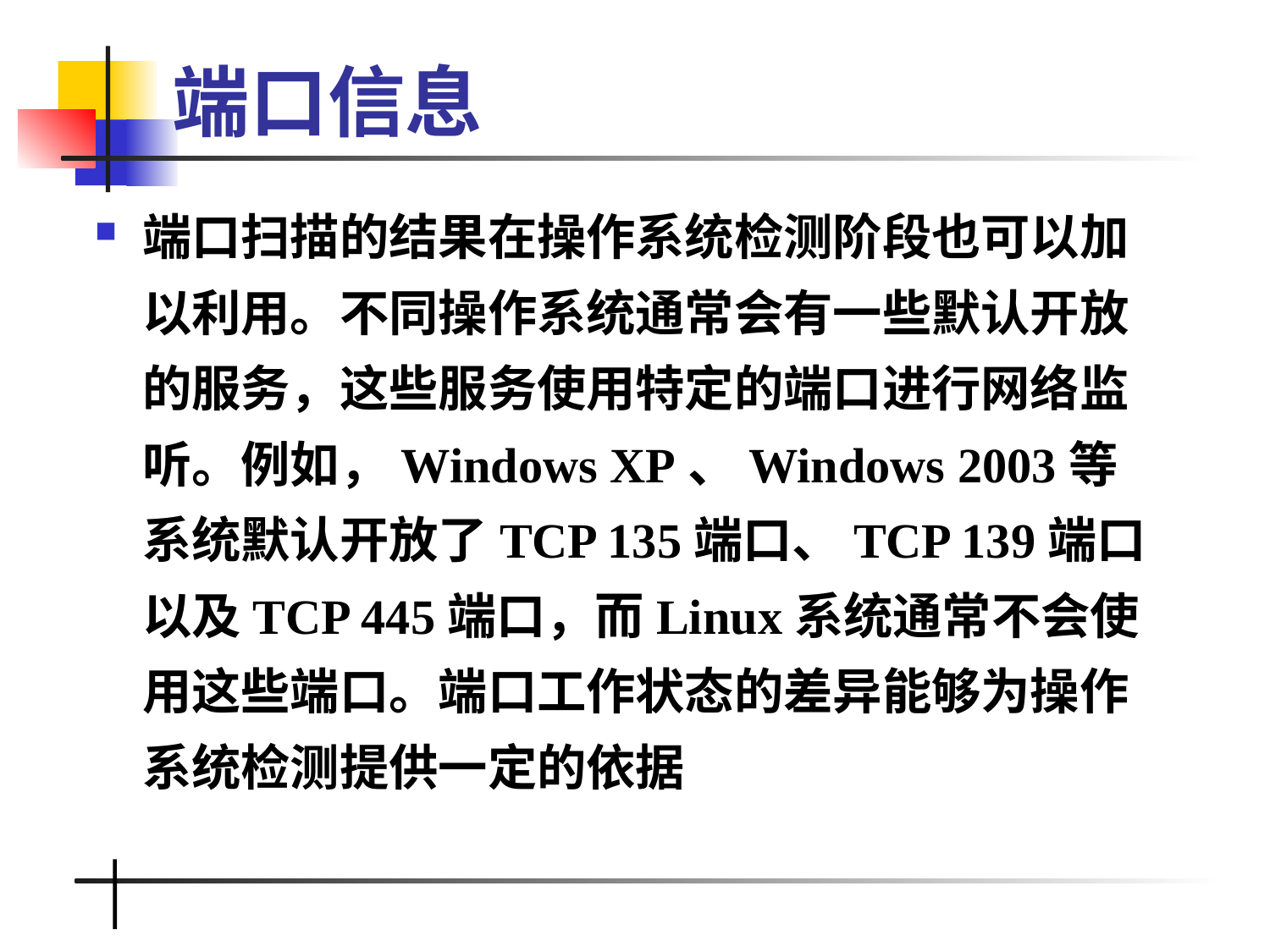

# 端口信息
端口扫描的结果在操作系统检测阶段也可以加以利用。不同操作系统通常会有一些默认开放的服务，这些服务使用特定的端口进行网络监听。例如，Windows XP、Windows 2003等系统默认开放了TCP 135端口、TCP 139端口以及TCP 445端口，而Linux系统通常不会使用这些端口。端口工作状态的差异能够为操作系统检测提供一定的依据